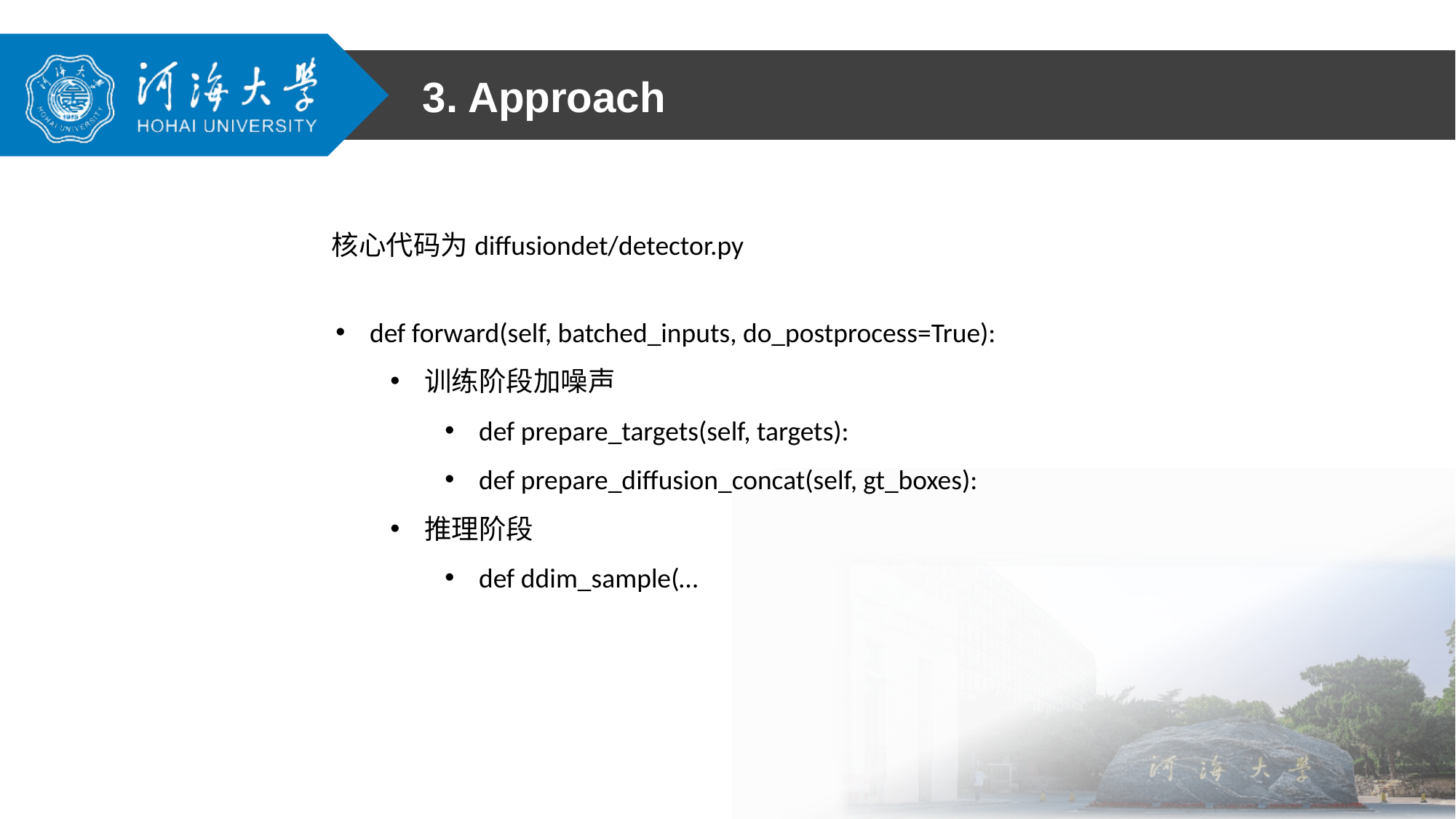

3. Approach
核心代码为diffusiondet/detector.py
def forward(self, batched_inputs, do_postprocess=True):
训练阶段加噪声
def prepare_targets(self, targets):
def prepare_diffusion_concat(self, gt_boxes):
推理阶段
def ddim_sample(…